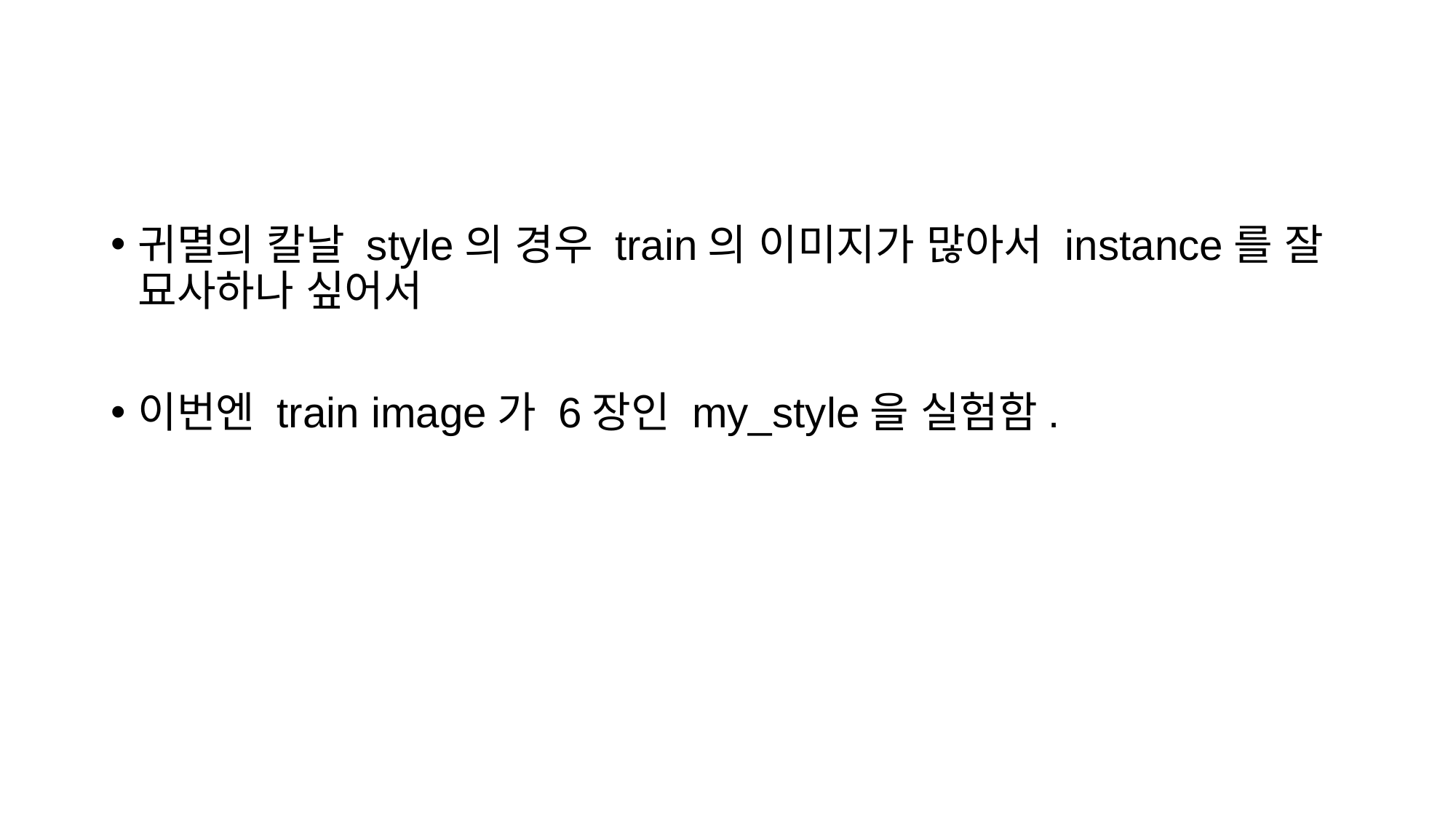

#
귀멸의 칼날 style의 경우 train의 이미지가 많아서 instance를 잘 묘사하나 싶어서

이번엔 train image가 6장인 my_style을 실험함.